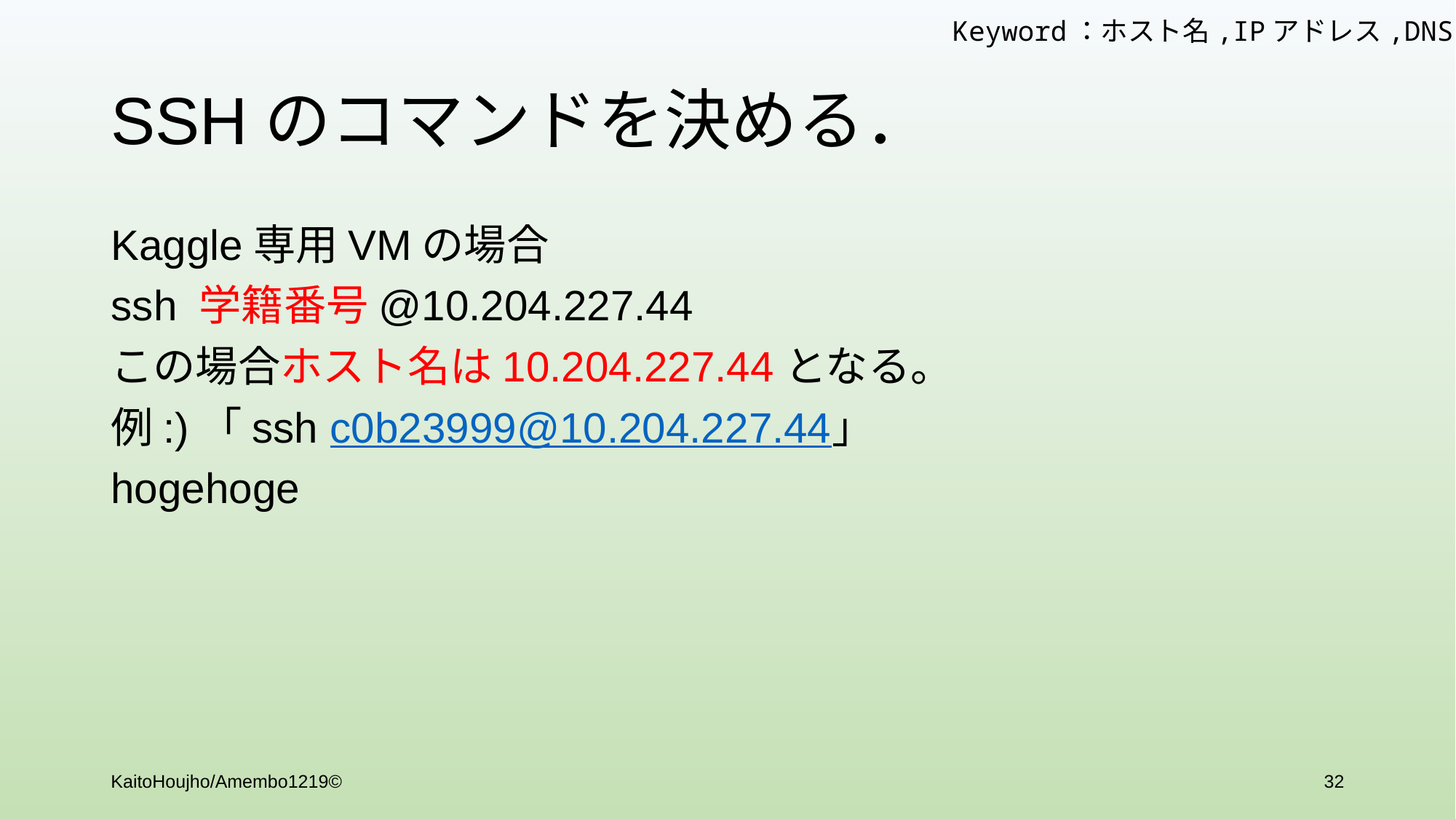

Keyword：ホスト名,IPアドレス,DNS
# SSHのコマンドを決める．
Kaggle専用VMの場合
ssh 学籍番号@10.204.227.44
この場合ホスト名は10.204.227.44となる。
例:)「ssh c0b23999@10.204.227.44」
hogehoge

KaitoHoujho/Amembo1219©
32